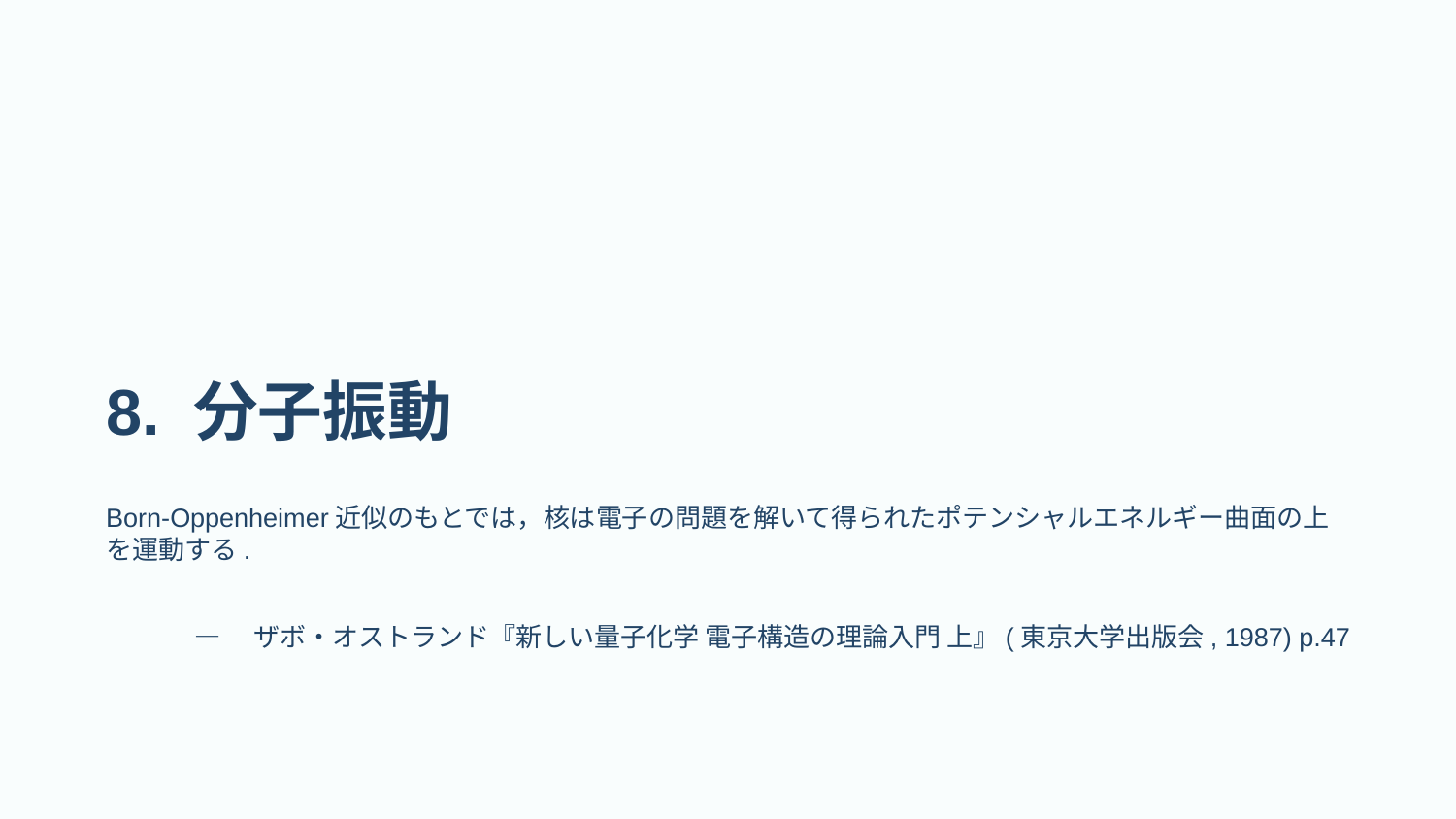

# 8. 分子振動
Born-Oppenheimer近似のもとでは，核は電子の問題を解いて得られたポテンシャルエネルギー曲面の上を運動する.

―　ザボ・オストランド『新しい量子化学 電子構造の理論入門 上』(東京大学出版会, 1987) p.47